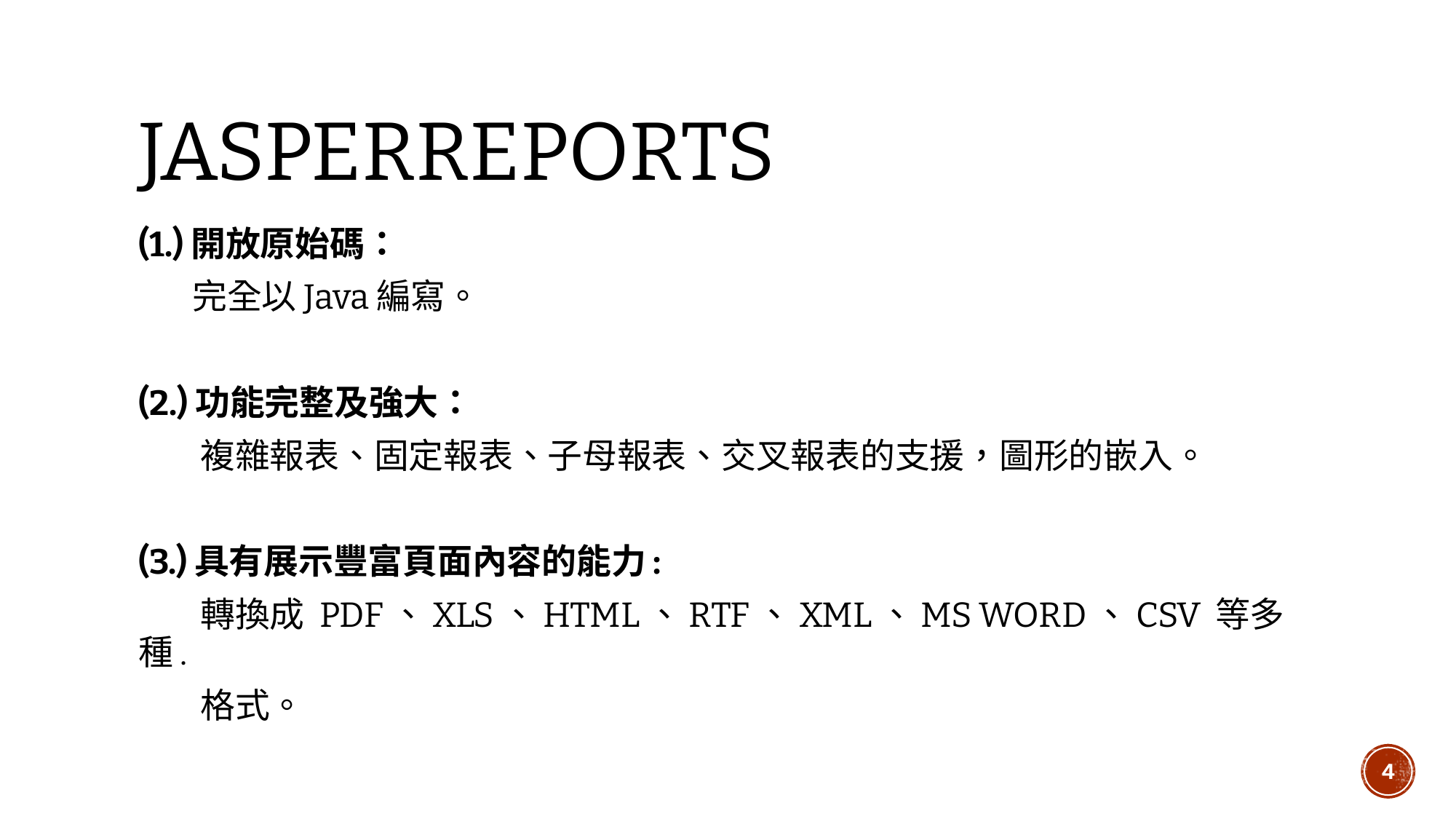

# JasperReports
(1.)開放原始碼：
      完全以Java編寫。

(2.)功能完整及強大：
       複雜報表、固定報表、子母報表、交叉報表的支援，圖形的嵌入。

(3.)具有展示豐富頁面內容的能力:
       轉換成 PDF、XLS、HTML、RTF、XML、MS WORD、CSV 等多種.
       格式。
4